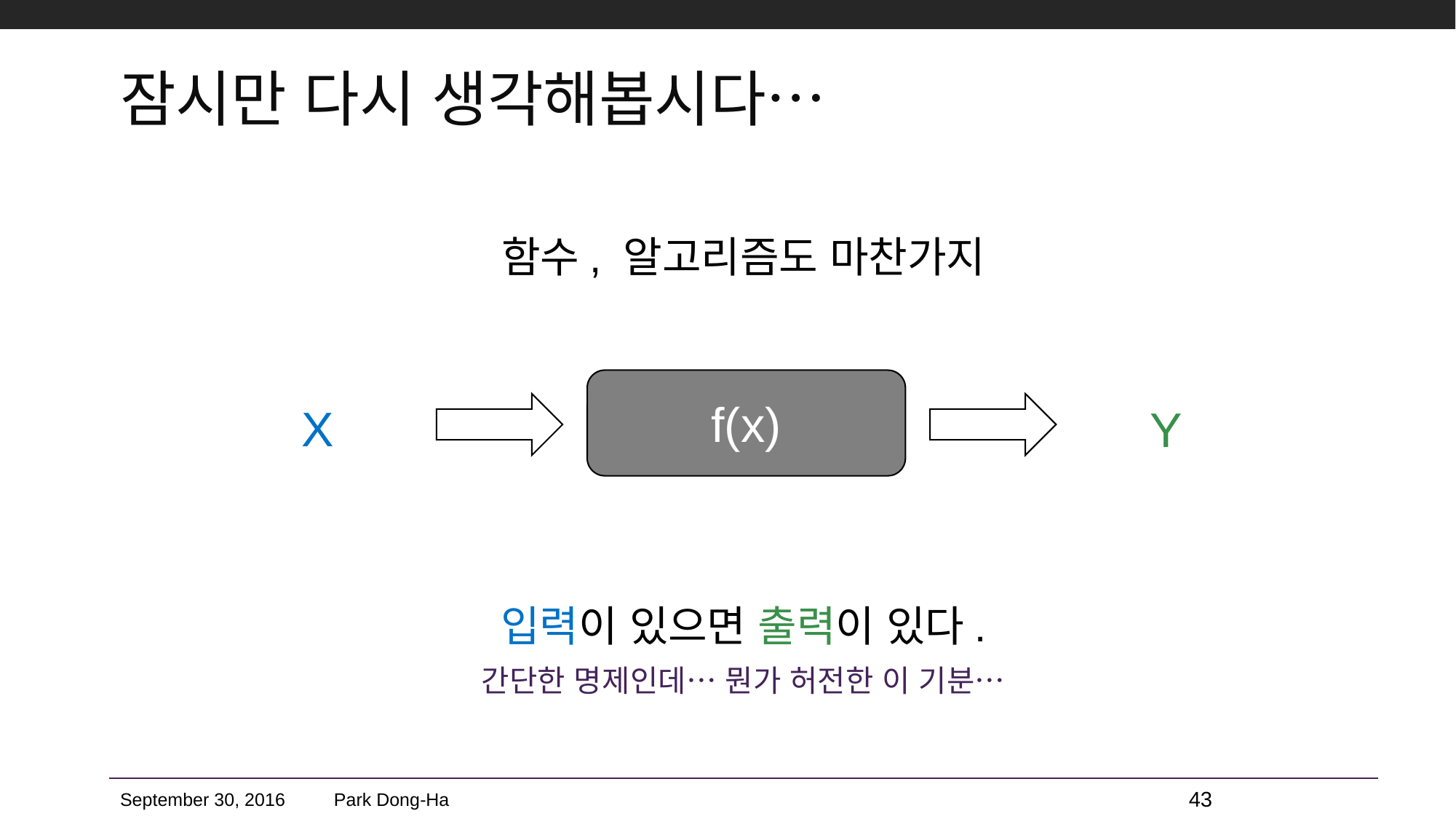

# 잠시만 다시 생각해봅시다…
함수, 알고리즘도 마찬가지
f(x)
X

Y
입력이 있으면 출력이 있다.
간단한 명제인데… 뭔가 허전한 이 기분…
Park Dong-Ha
43